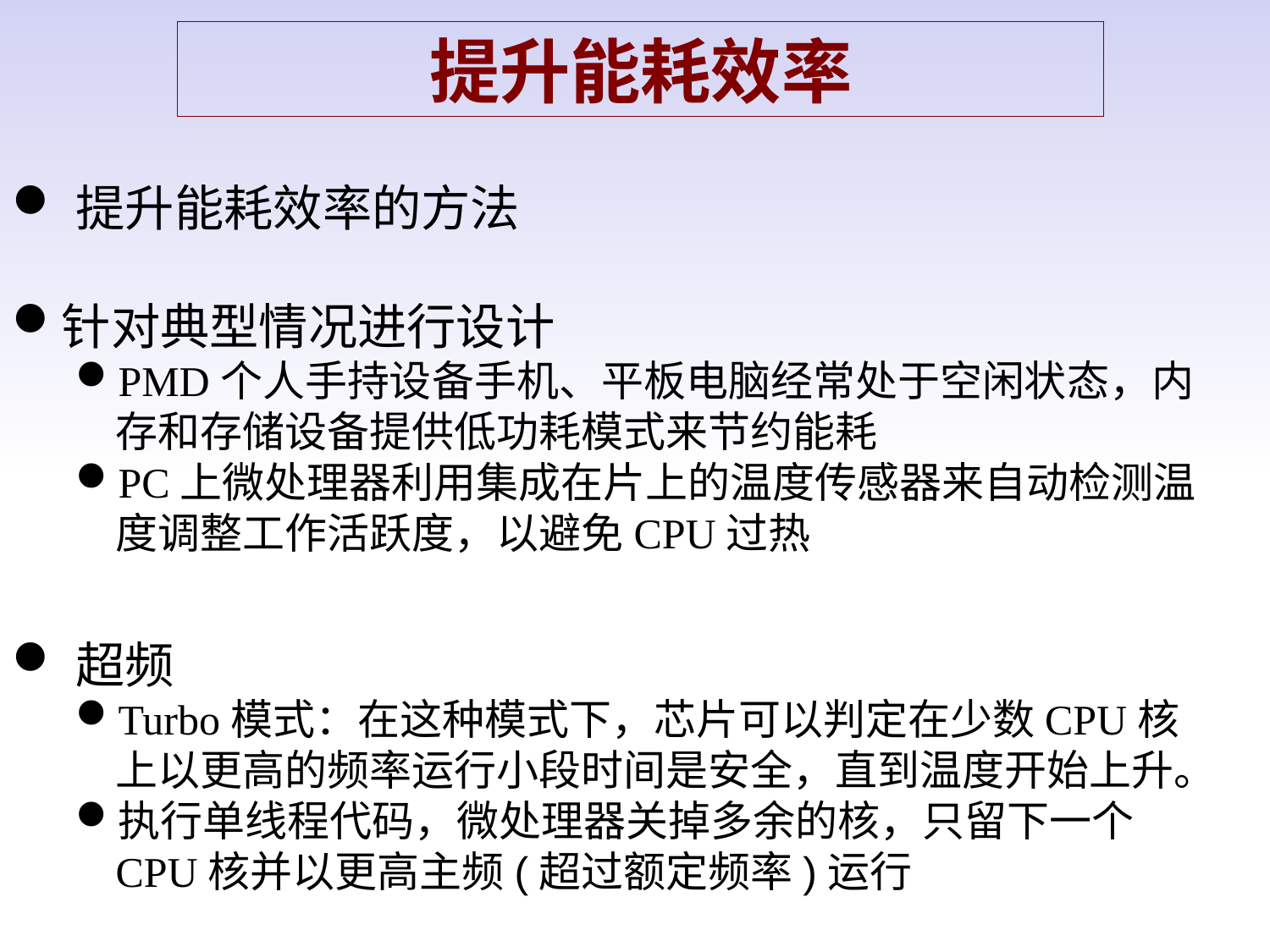

提升能耗效率
提升能耗效率的方法

针对典型情况进行设计
PMD个人手持设备手机、平板电脑经常处于空闲状态，内存和存储设备提供低功耗模式来节约能耗
PC上微处理器利用集成在片上的温度传感器来自动检测温度调整工作活跃度，以避免CPU过热

超频
Turbo模式：在这种模式下，芯片可以判定在少数CPU核上以更高的频率运行小段时间是安全，直到温度开始上升。
执行单线程代码，微处理器关掉多余的核，只留下一个CPU核并以更高主频(超过额定频率)运行